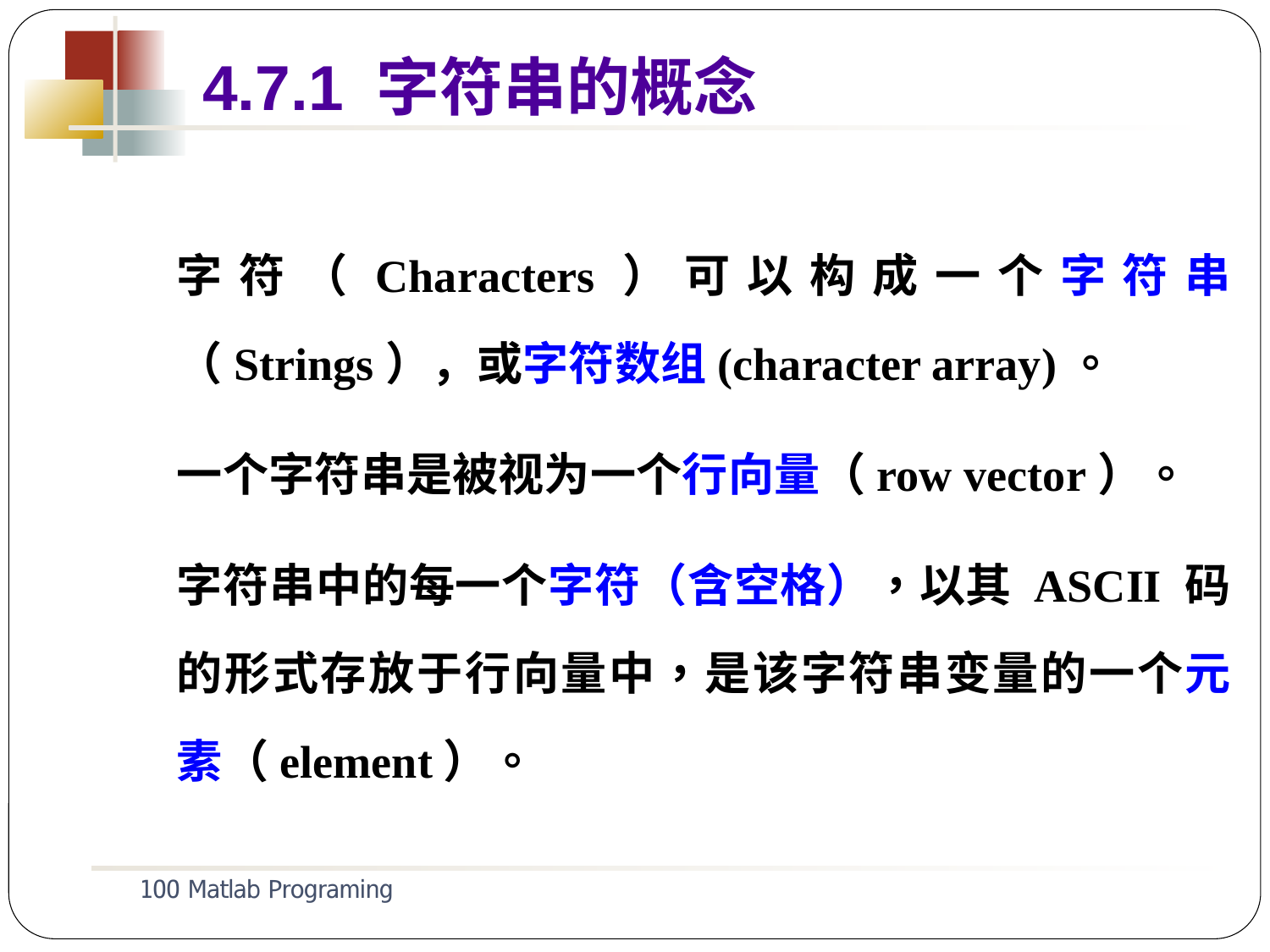

4.7.1 字符串的概念
字符（Characters）可以构成一个字符串（Strings），或字符数组(character array)。
一个字符串是被视为一个行向量（row vector）。
字符串中的每一个字符（含空格），以其 ASCII 码的形式存放于行向量中，是该字符串变量的一个元素（element）。
100 Matlab Programing